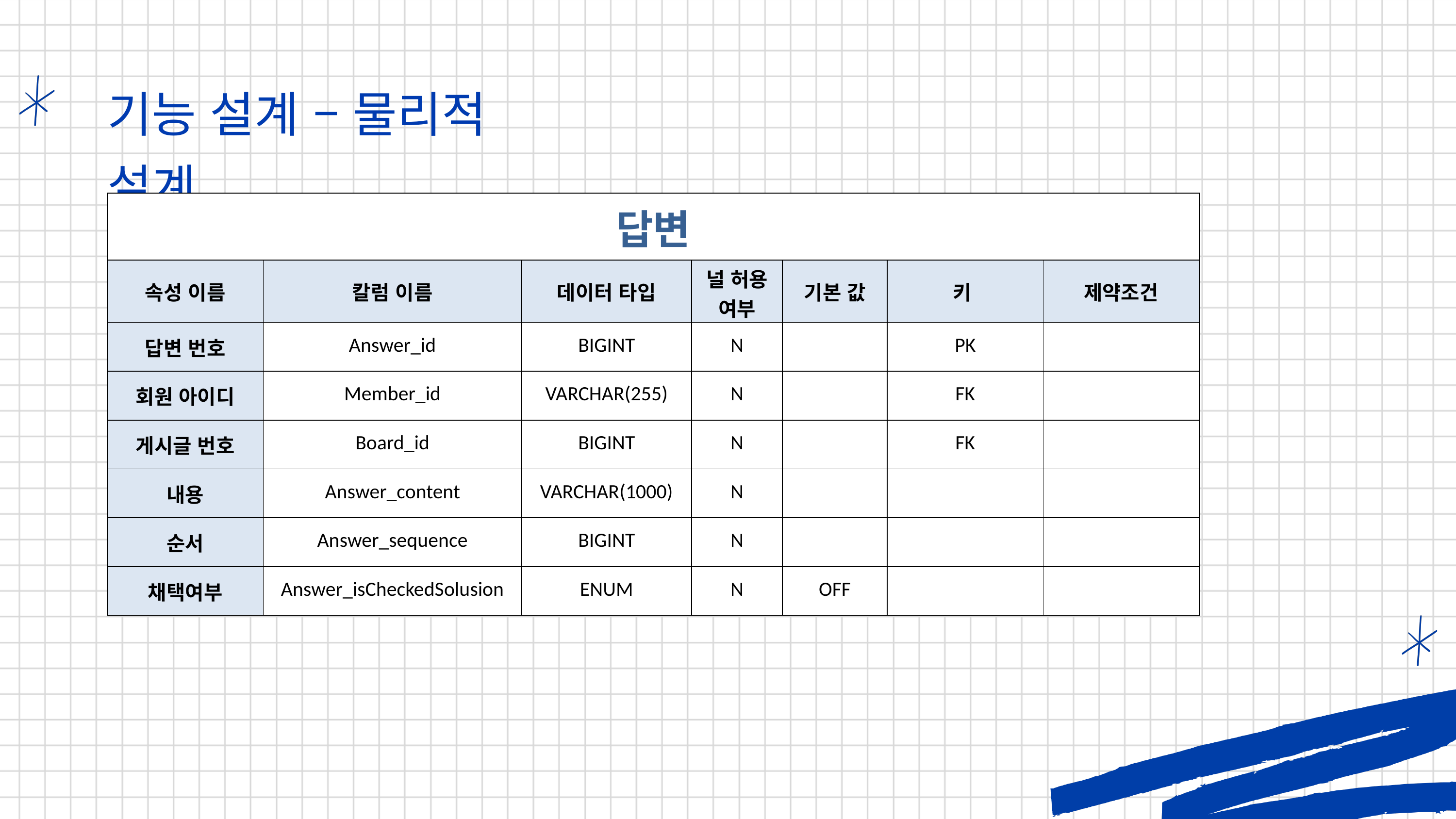

기능 설계 – 물리적 설계

| 답변 |  |  |  |  |  |  |
| --- | --- | --- | --- | --- | --- | --- |
| 속성 이름 | 칼럼 이름 | 데이터 타입 | 널 허용 여부 | 기본 값 | 키 | 제약조건 |
| 답변 번호 | Answer\_id | BIGINT | N |  | PK |  |
| 회원 아이디 | Member\_id | VARCHAR(255) | N |  | FK |  |
| 게시글 번호 | Board\_id | BIGINT | N |  | FK |  |
| 내용 | Answer\_content | VARCHAR(1000) | N |  |  |  |
| 순서 | Answer\_sequence | BIGINT | N |  |  |  |
| 채택여부 | Answer\_isCheckedSolusion | ENUM | N | OFF |  |  |